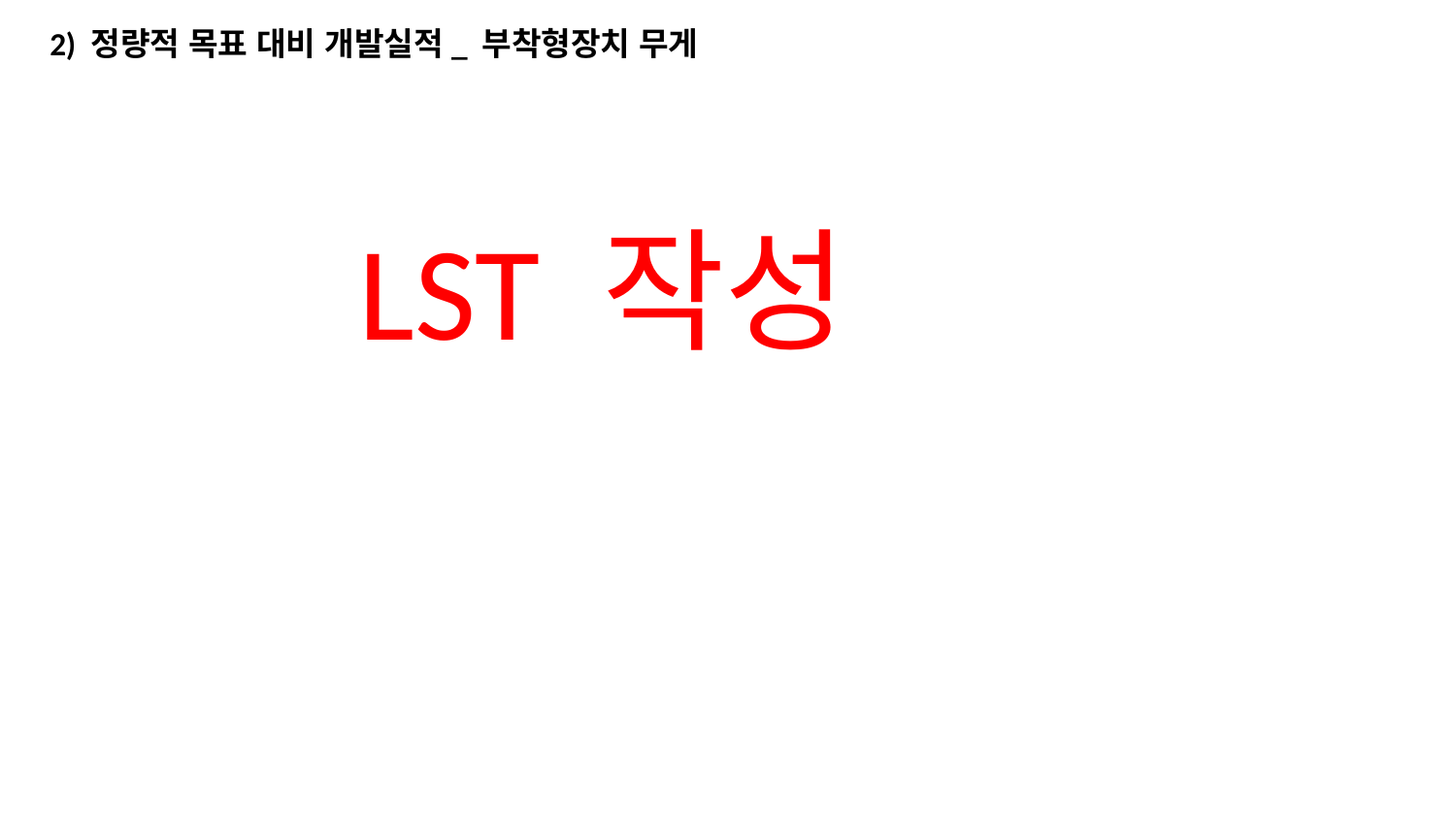

2) 정량적 목표 대비 개발실적_ 부착형장치 무게
LST 작성